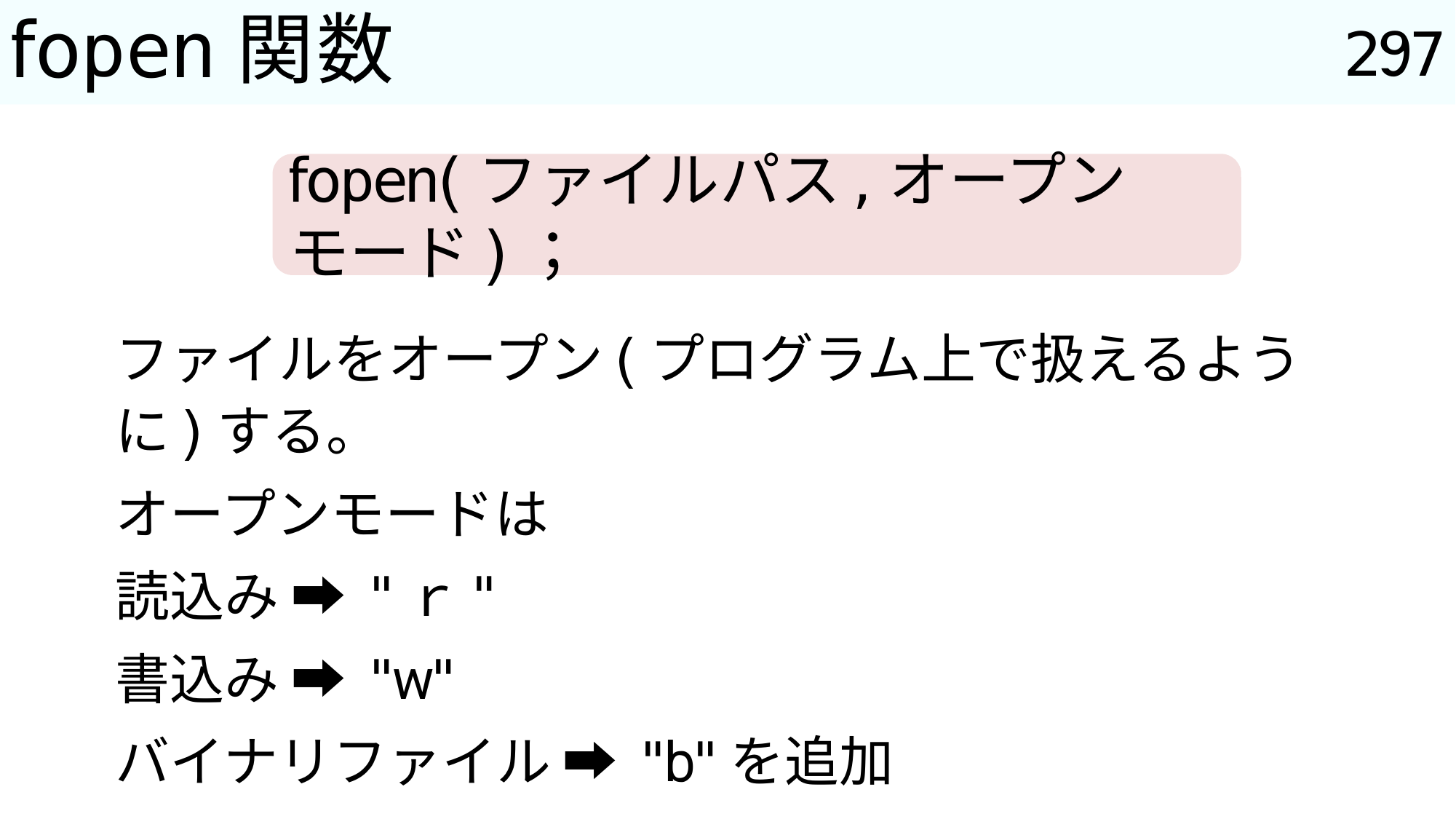

297
# fopen関数
fopen(ファイルパス,オープンモード)；
ファイルをオープン(プログラム上で扱えるように)する。
オープンモードは
読込み ➡ "ｒ"
書込み ➡ "w"
バイナリファイル ➡ "b"を追加